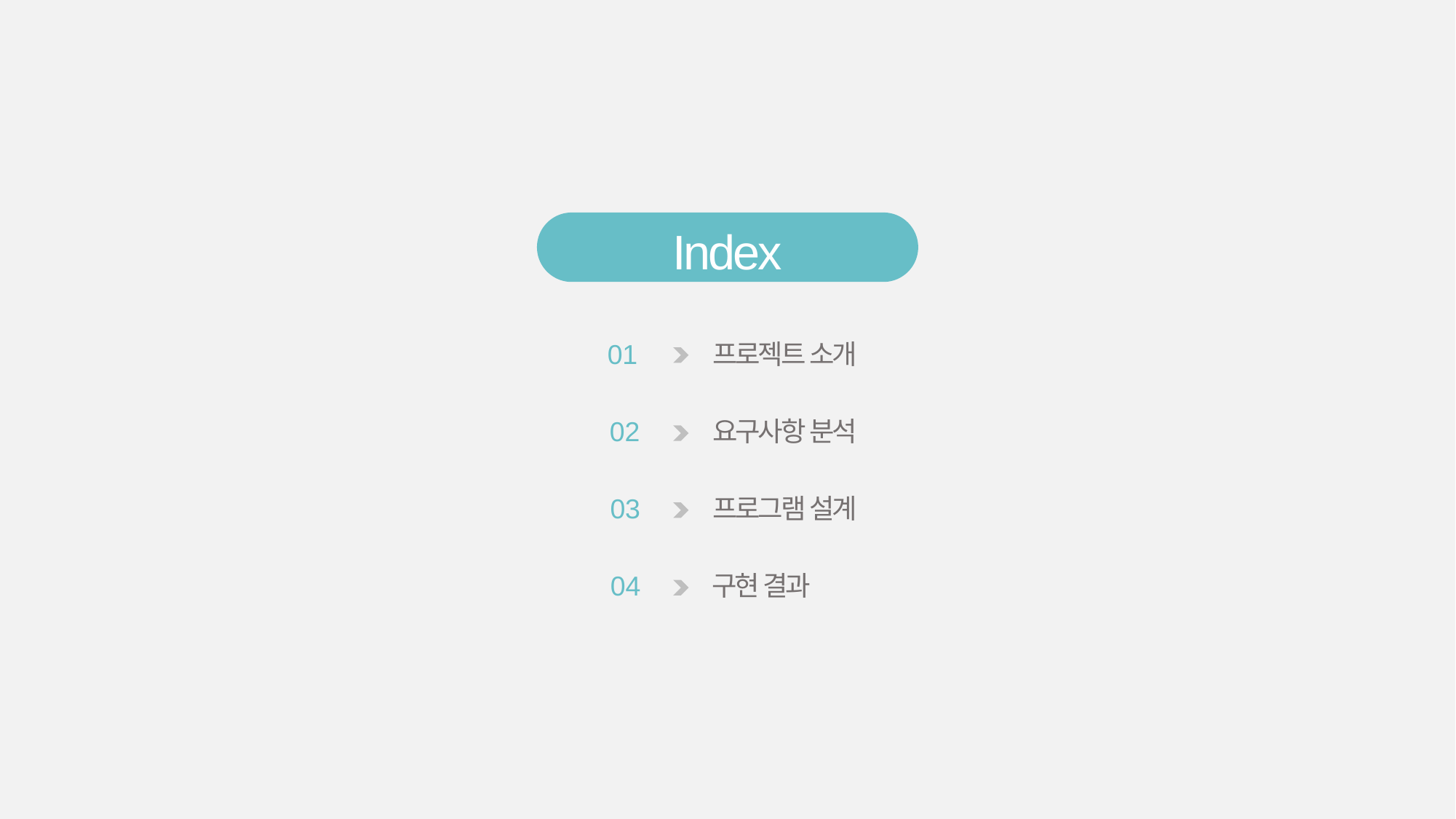

Index
01
프로젝트 소개

02
요구사항 분석

03
프로그램 설계

04
구현 결과